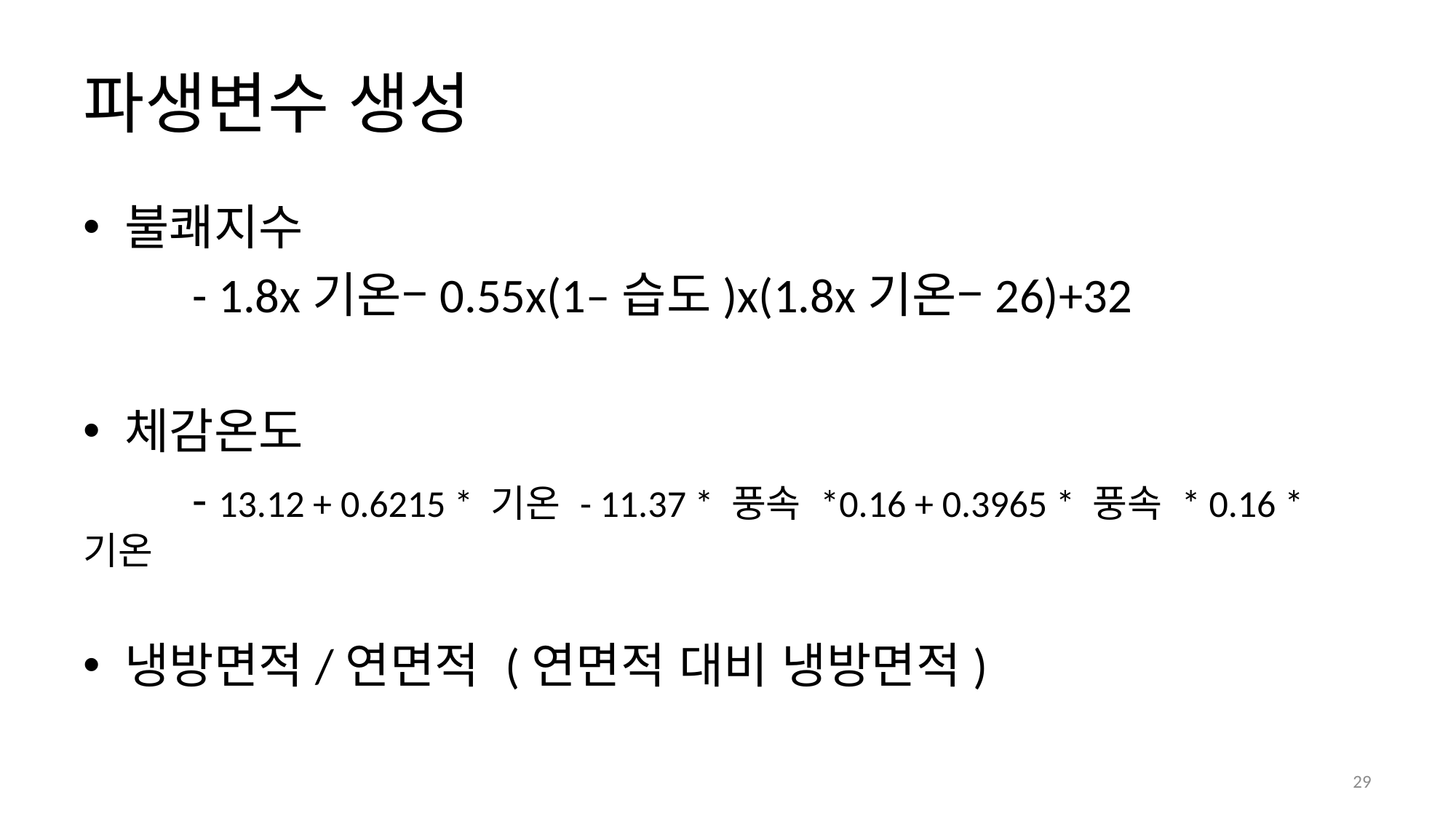

# 파생변수 생성
불쾌지수
	- 1.8x기온–0.55x(1–습도)x(1.8x기온–26)+32

체감온도
	- 13.12 + 0.6215 * 기온 - 11.37 * 풍속 *0.16 + 0.3965 * 풍속 * 0.16 * 기온

냉방면적/연면적 (연면적 대비 냉방면적)
29